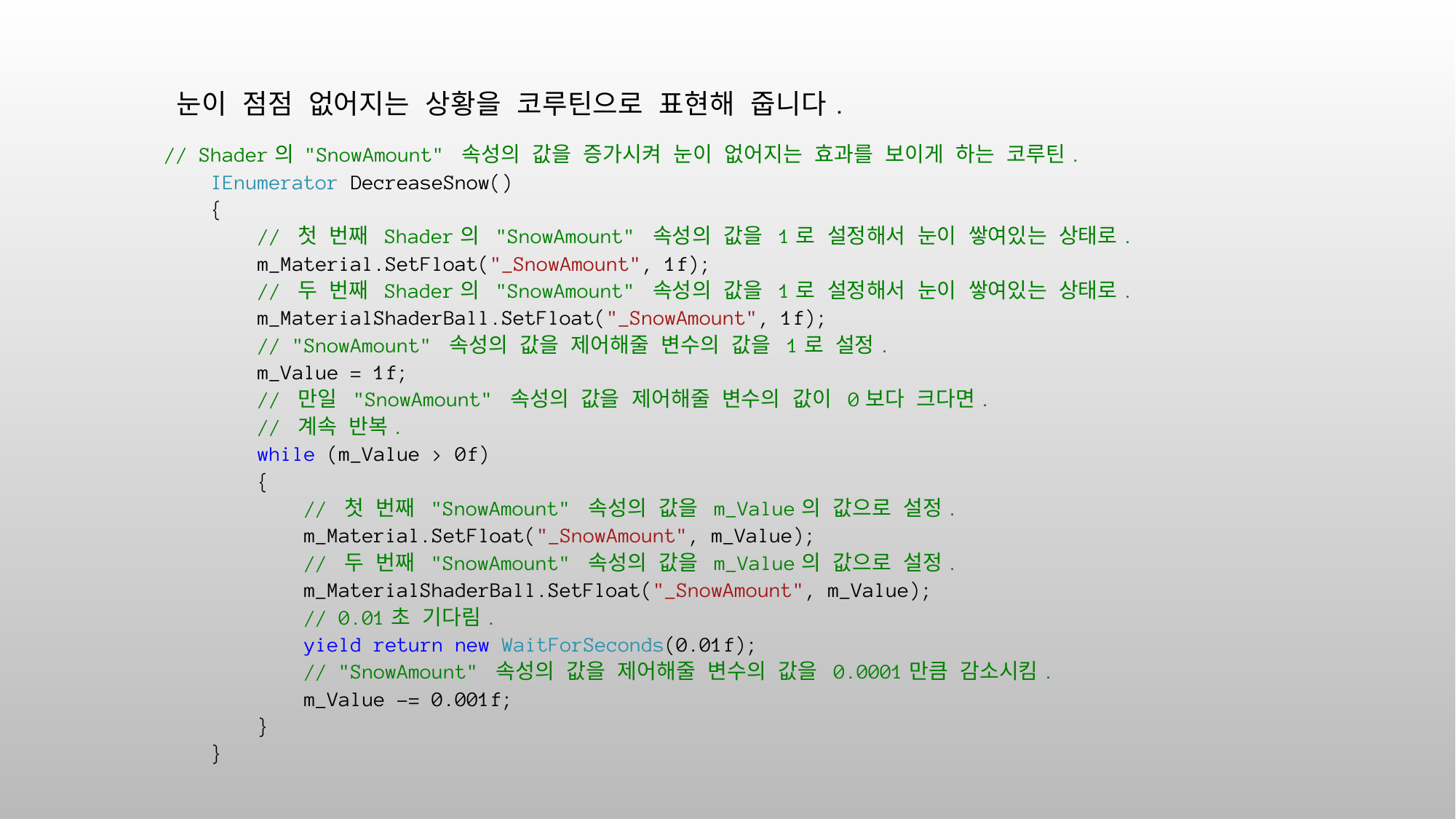

눈이 점점 없어지는 상황을 코루틴으로 표현해 줍니다.
// Shader의 "SnowAmount" 속성의 값을 증가시켜 눈이 없어지는 효과를 보이게 하는 코루틴.
    IEnumerator DecreaseSnow()
    {
        // 첫 번째 Shader의 "SnowAmount" 속성의 값을 1로 설정해서 눈이 쌓여있는 상태로.
        m_Material.SetFloat("_SnowAmount", 1f);
        // 두 번째 Shader의 "SnowAmount" 속성의 값을 1로 설정해서 눈이 쌓여있는 상태로.
        m_MaterialShaderBall.SetFloat("_SnowAmount", 1f);
        // "SnowAmount" 속성의 값을 제어해줄 변수의 값을 1로 설정.
        m_Value = 1f;
        // 만일 "SnowAmount" 속성의 값을 제어해줄 변수의 값이 0보다 크다면.
        // 계속 반복.
        while (m_Value > 0f)
        {
            // 첫 번째 "SnowAmount" 속성의 값을 m_Value의 값으로 설정.
            m_Material.SetFloat("_SnowAmount", m_Value);
            // 두 번째 "SnowAmount" 속성의 값을 m_Value의 값으로 설정.
            m_MaterialShaderBall.SetFloat("_SnowAmount", m_Value);
            // 0.01초 기다림.
            yield return new WaitForSeconds(0.01f);
            // "SnowAmount" 속성의 값을 제어해줄 변수의 값을 0.0001만큼 감소시킴.
            m_Value -= 0.001f;
        }
    }